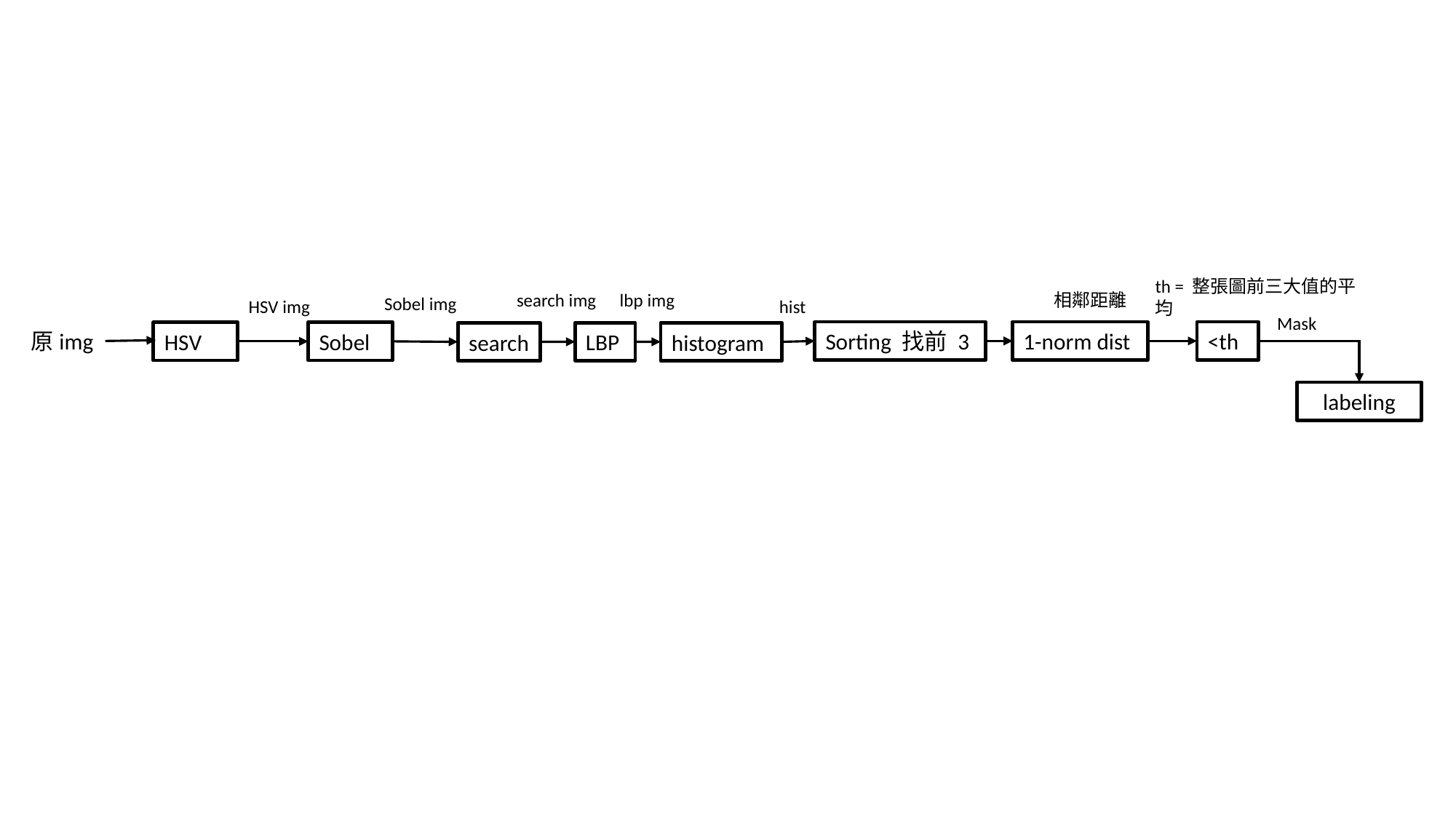

th = 整張圖前三大值的平均
lbp img
search img
相鄰距離
Sobel img
HSV img
hist
Mask
原img
Sorting 找前 3
1-norm dist
<th
HSV
Sobel
search
LBP
histogram
labeling